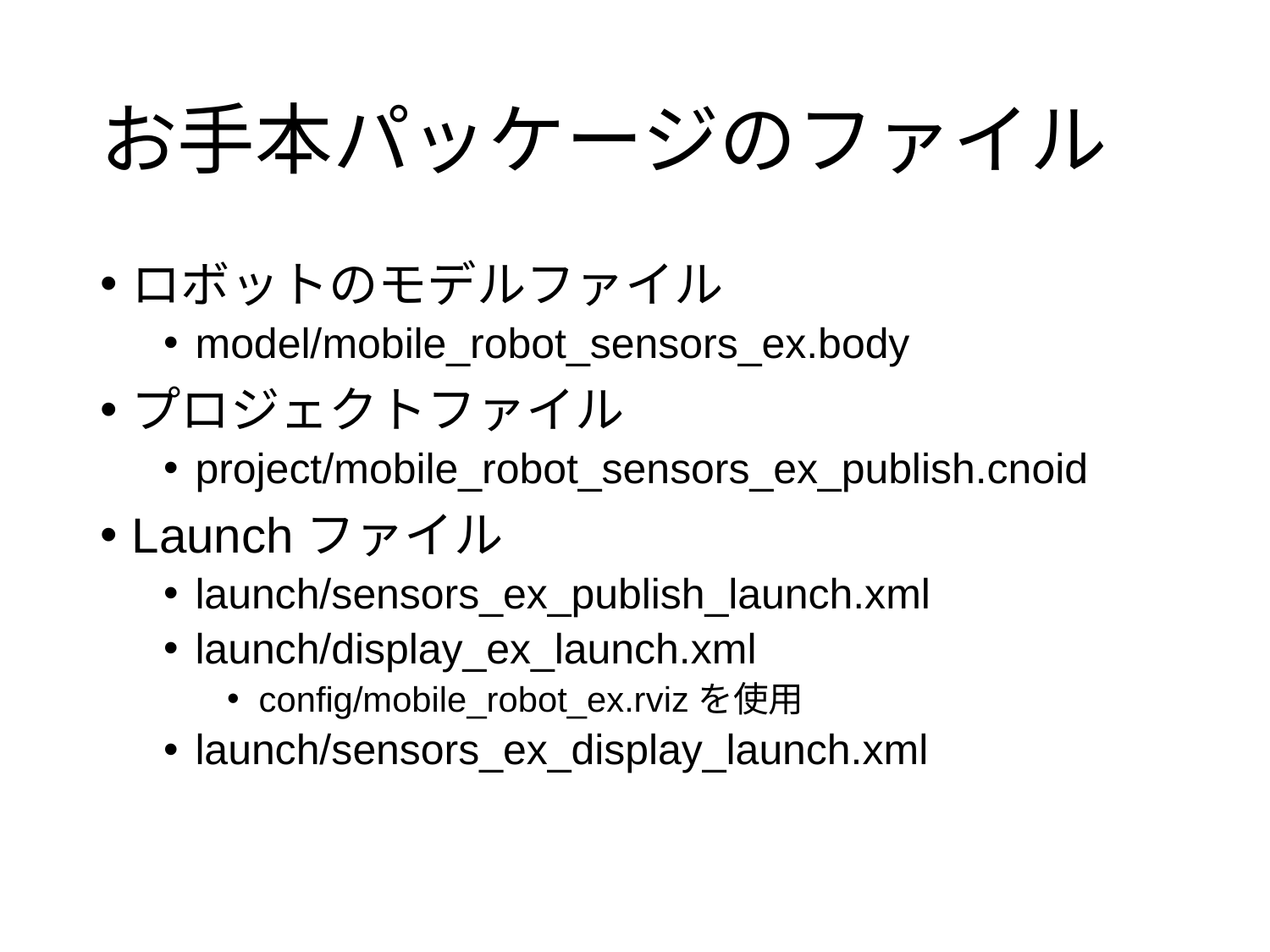

# お手本パッケージのファイル
ロボットのモデルファイル
model/mobile_robot_sensors_ex.body
プロジェクトファイル
project/mobile_robot_sensors_ex_publish.cnoid
Launchファイル
launch/sensors_ex_publish_launch.xml
launch/display_ex_launch.xml
config/mobile_robot_ex.rvizを使用
launch/sensors_ex_display_launch.xml